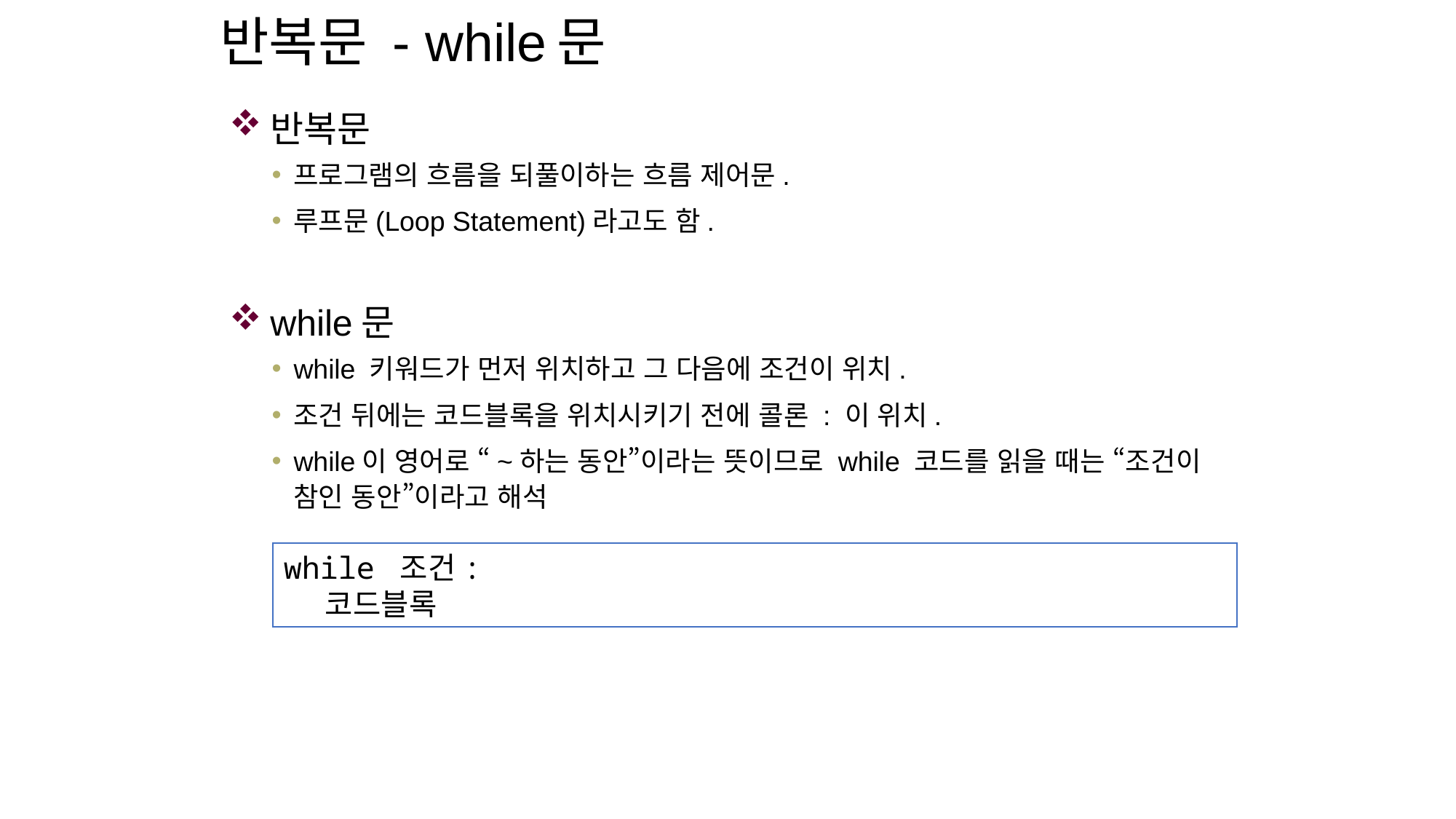

# 반복문 - while문
반복문
프로그램의 흐름을 되풀이하는 흐름 제어문.
루프문(Loop Statement)라고도 함.

while문
while 키워드가 먼저 위치하고 그 다음에 조건이 위치.
조건 뒤에는 코드블록을 위치시키기 전에 콜론 : 이 위치.
while이 영어로 “~하는 동안”이라는 뜻이므로 while 코드를 읽을 때는 “조건이 참인 동안”이라고 해석
while 조건:
    코드블록